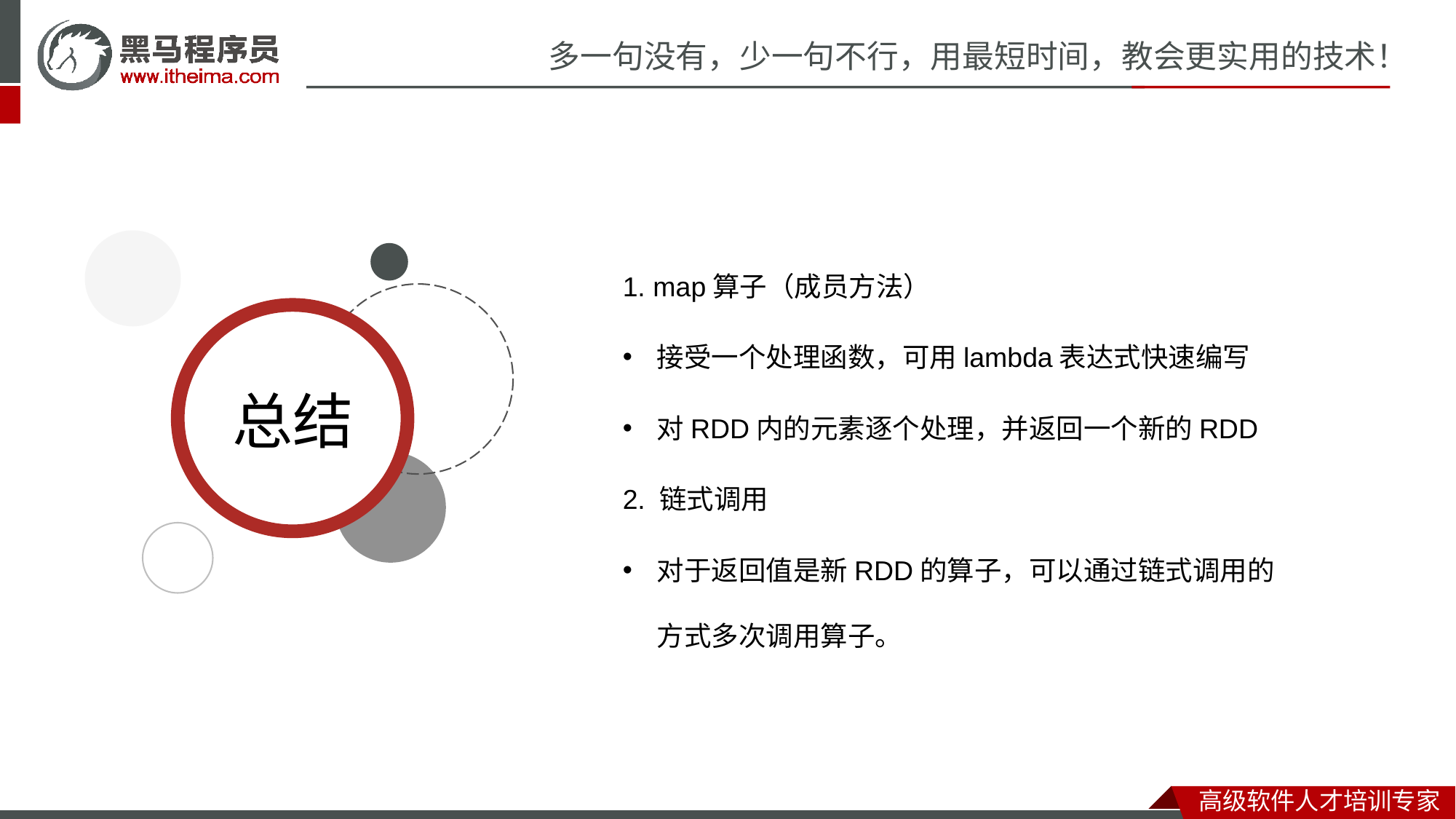

1. map算子（成员方法）
接受一个处理函数，可用lambda表达式快速编写
对RDD内的元素逐个处理，并返回一个新的RDD
2. 链式调用
对于返回值是新RDD的算子，可以通过链式调用的方式多次调用算子。